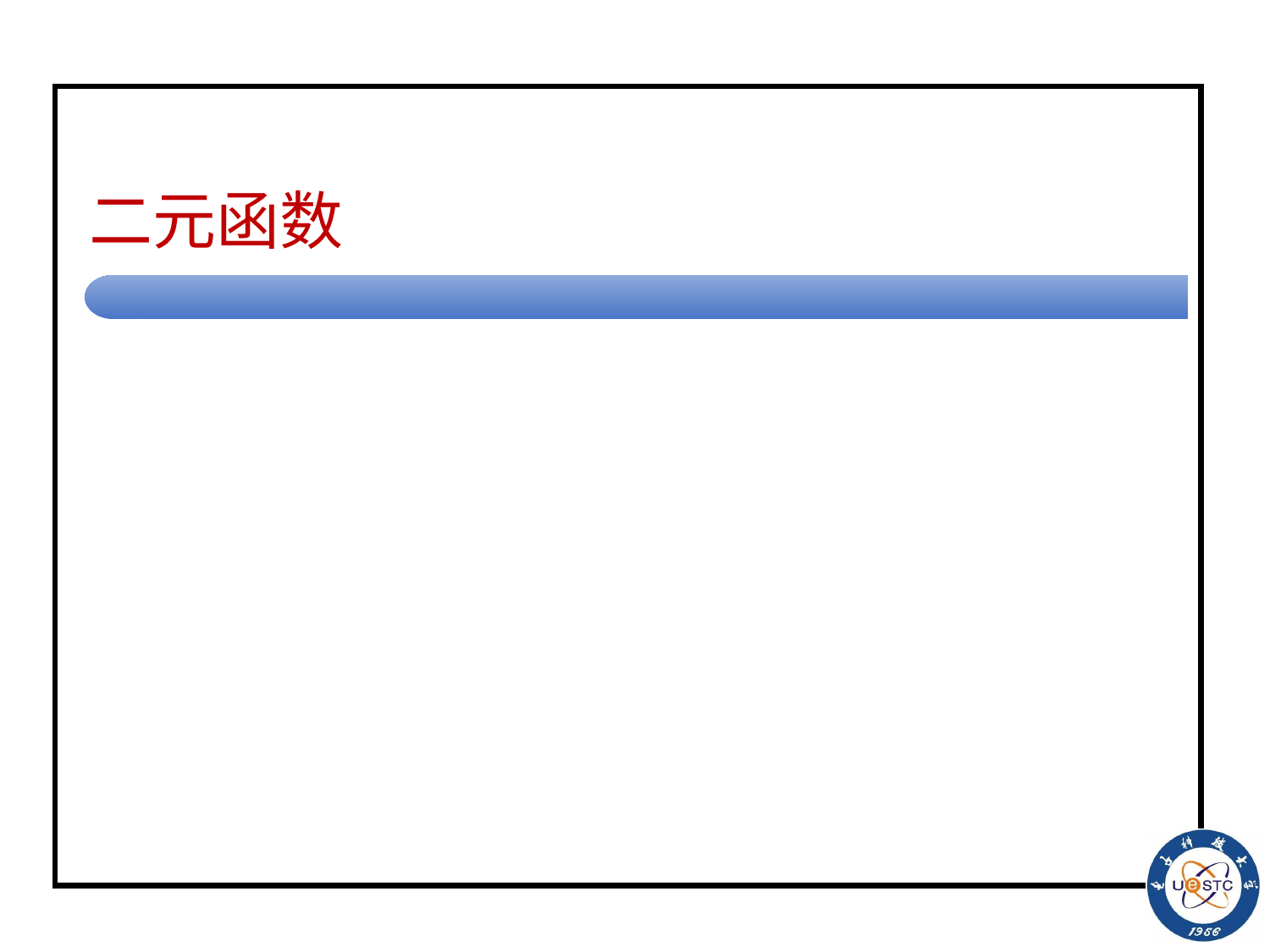

# 二元函数
K元函数可以转换为多个二元函数；

仅考虑二元函数使用“一进制”方式表示一个非负整数,
即使用0m表示整数m；

若需要计算f(m, n), 则可以在输入带上存放0m10n形式的串,
图灵机将串改写为0f(m, n)的形式, 即表示出计算f(m, n)的结果。